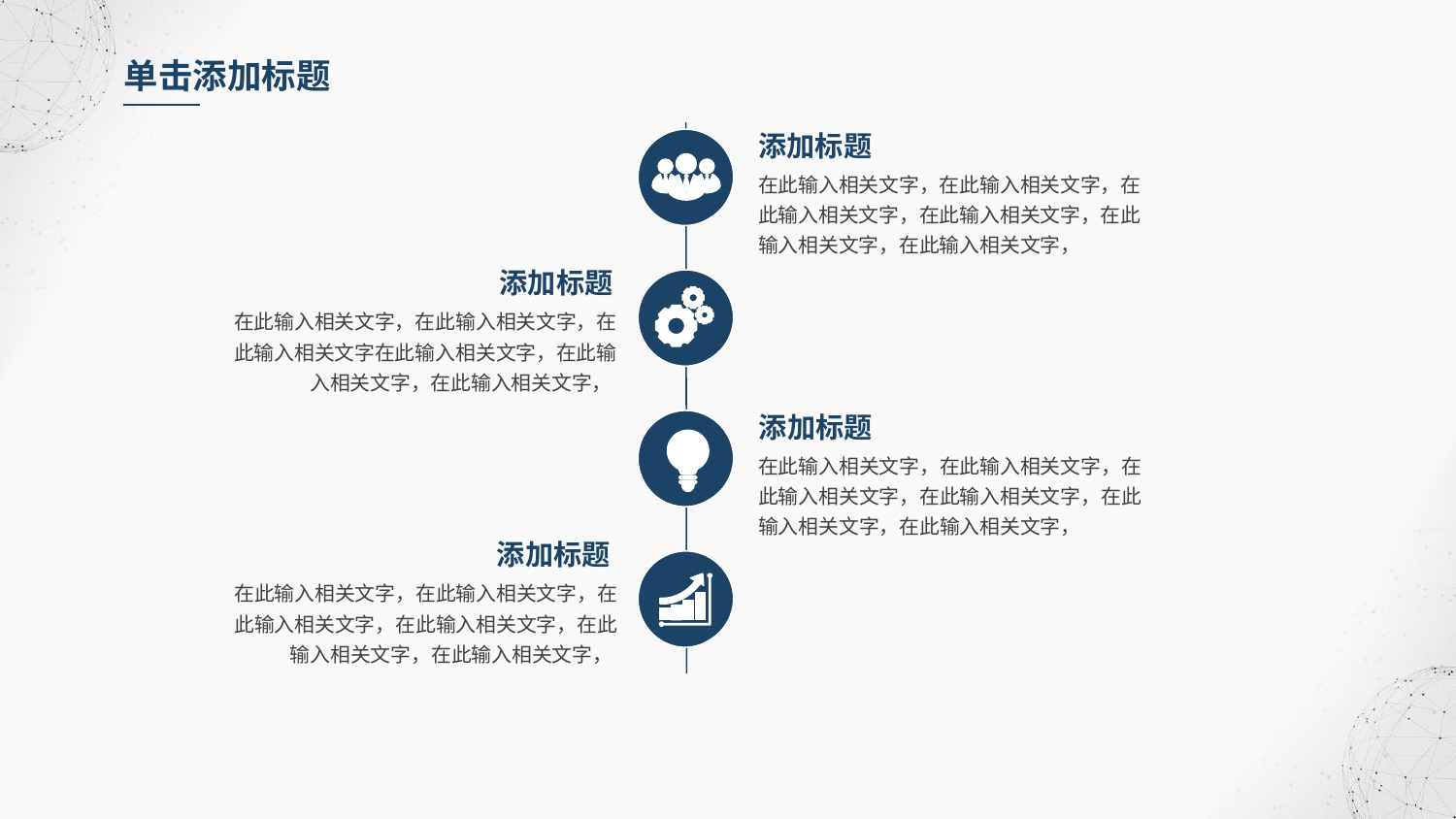

单击添加标题

添加标题
在此输入相关文字，在此输入相关文字，在此输入相关文字，在此输入相关文字，在此输入相关文字，在此输入相关文字，
添加标题
在此输入相关文字，在此输入相关文字，在此输入相关文字在此输入相关文字，在此输入相关文字，在此输入相关文字，

添加标题
在此输入相关文字，在此输入相关文字，在此输入相关文字，在此输入相关文字，在此输入相关文字，在此输入相关文字，
添加标题
在此输入相关文字，在此输入相关文字，在此输入相关文字，在此输入相关文字，在此输入相关文字，在此输入相关文字，